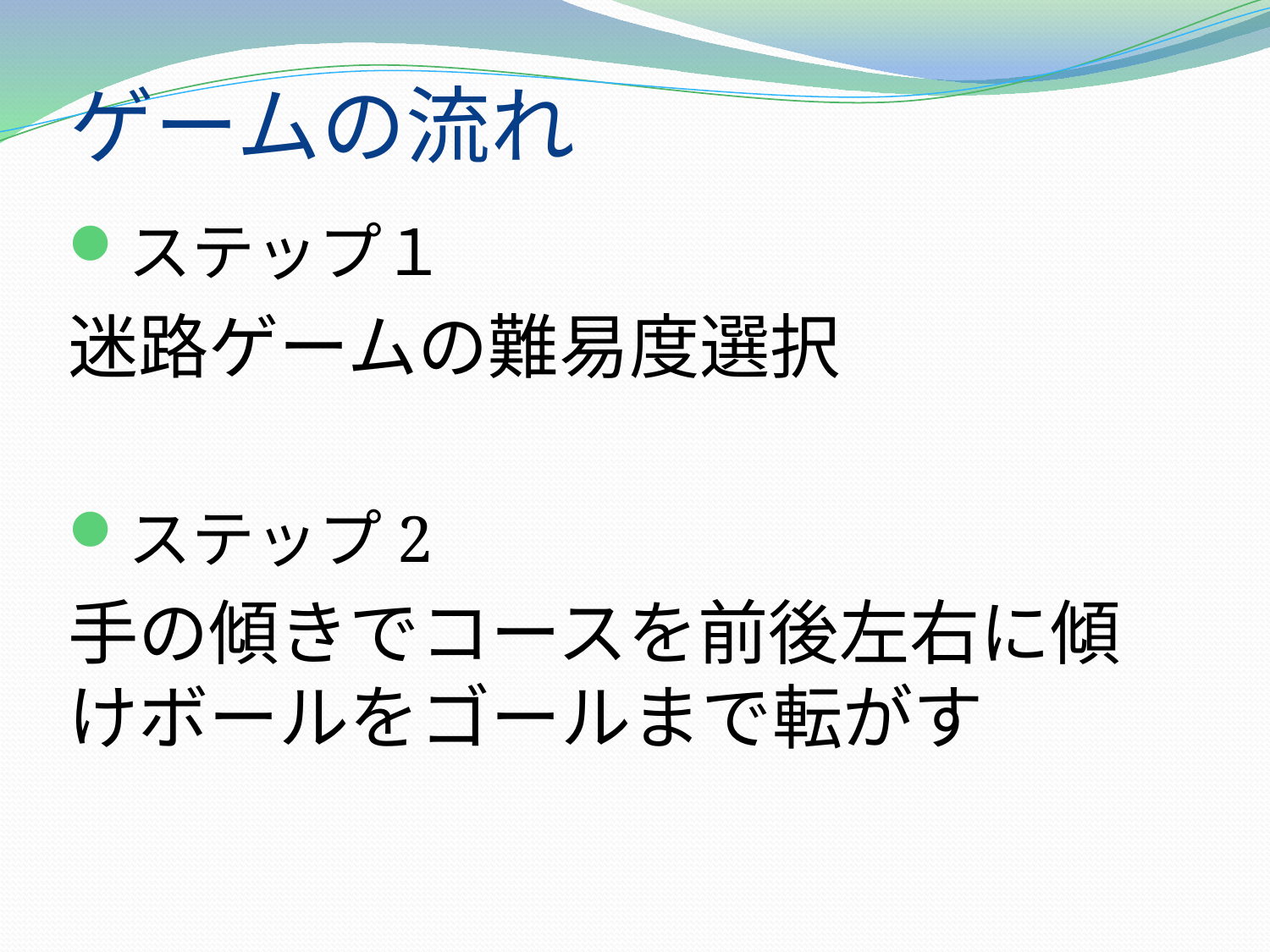

ゲームの流れ
ステップ１
迷路ゲームの難易度選択

ステップ2
手の傾きでコースを前後左右に傾けボールをゴールまで転がす